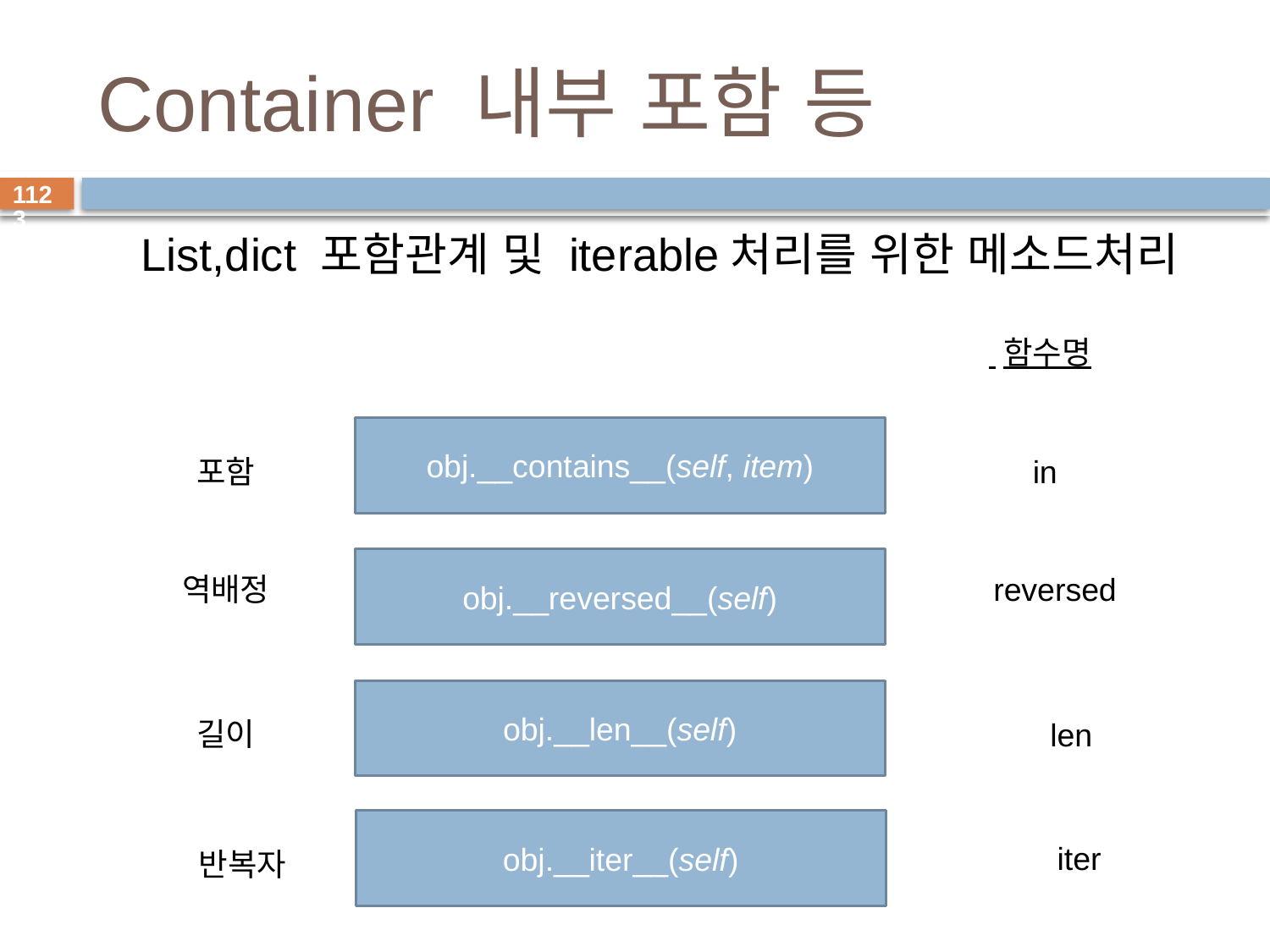

# Container 내부 포함 등
1123
List,dict 포함관계 및 iterable처리를 위한 메소드처리
 함수명
obj.__contains__(self, item)
포함
in
obj.__reversed__(self)
역배정
reversed
obj.__len__(self)
길이
len
obj.__iter__(self)
iter
반복자